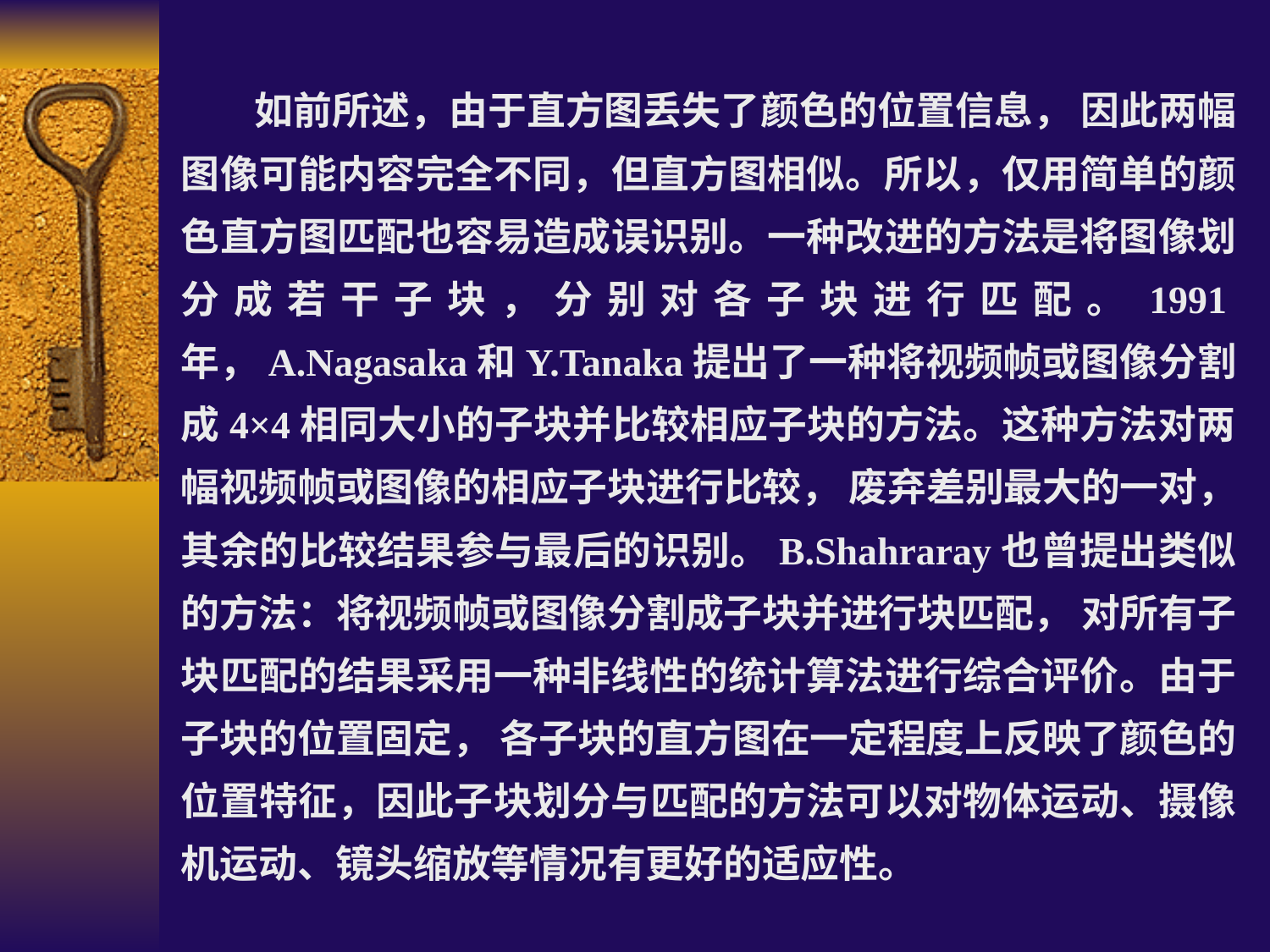

如前所述，由于直方图丢失了颜色的位置信息， 因此两幅图像可能内容完全不同，但直方图相似。所以，仅用简单的颜色直方图匹配也容易造成误识别。一种改进的方法是将图像划分成若干子块，分别对各子块进行匹配。1991年，A.Nagasaka和Y.Tanaka提出了一种将视频帧或图像分割成4×4相同大小的子块并比较相应子块的方法。这种方法对两幅视频帧或图像的相应子块进行比较， 废弃差别最大的一对，其余的比较结果参与最后的识别。B.Shahraray也曾提出类似的方法：将视频帧或图像分割成子块并进行块匹配， 对所有子块匹配的结果采用一种非线性的统计算法进行综合评价。由于子块的位置固定， 各子块的直方图在一定程度上反映了颜色的位置特征，因此子块划分与匹配的方法可以对物体运动、摄像机运动、镜头缩放等情况有更好的适应性。